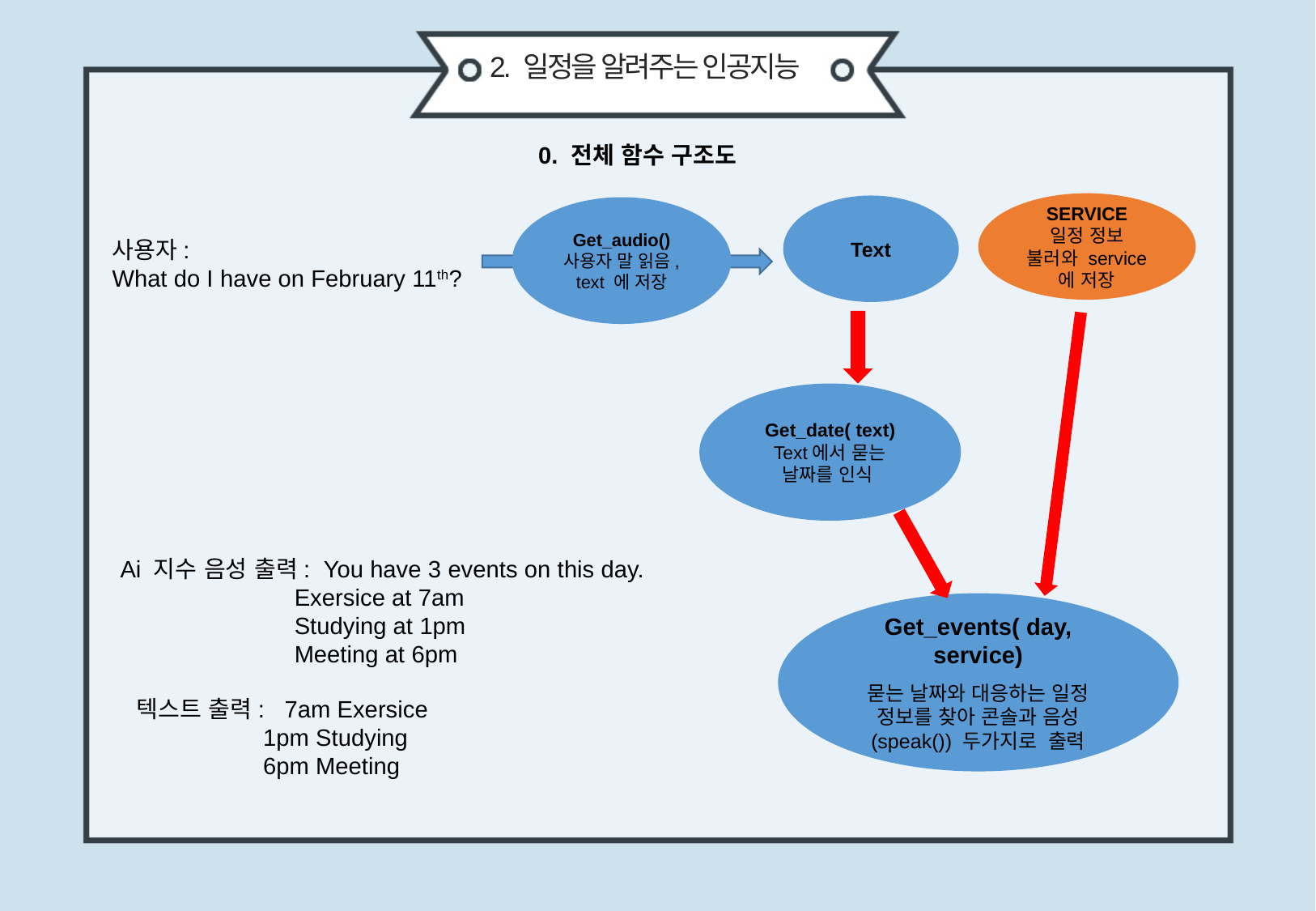

2. 일정을 알려주는 인공지능

0. 전체 함수 구조도
SERVICE
일정 정보 불러와 service 에 저장
Text
Get_audio()
사용자 말 읽음, text 에 저장
사용자:
What do I have on February 11th?

Get_date( text)
Text에서 묻는 날짜를 인식

Ai 지수 음성 출력:  You have 3 events on this day.
                 Exersice at 7am
                 Studying at 1pm
                 Meeting at 6pm
Get_events( day, service)

묻는 날짜와 대응하는 일정 정보를 찾아 콘솔과 음성 (speak()) 두가지로  출력
텍스트 출력:   7am Exersice
                   1pm Studying
                   6pm Meeting